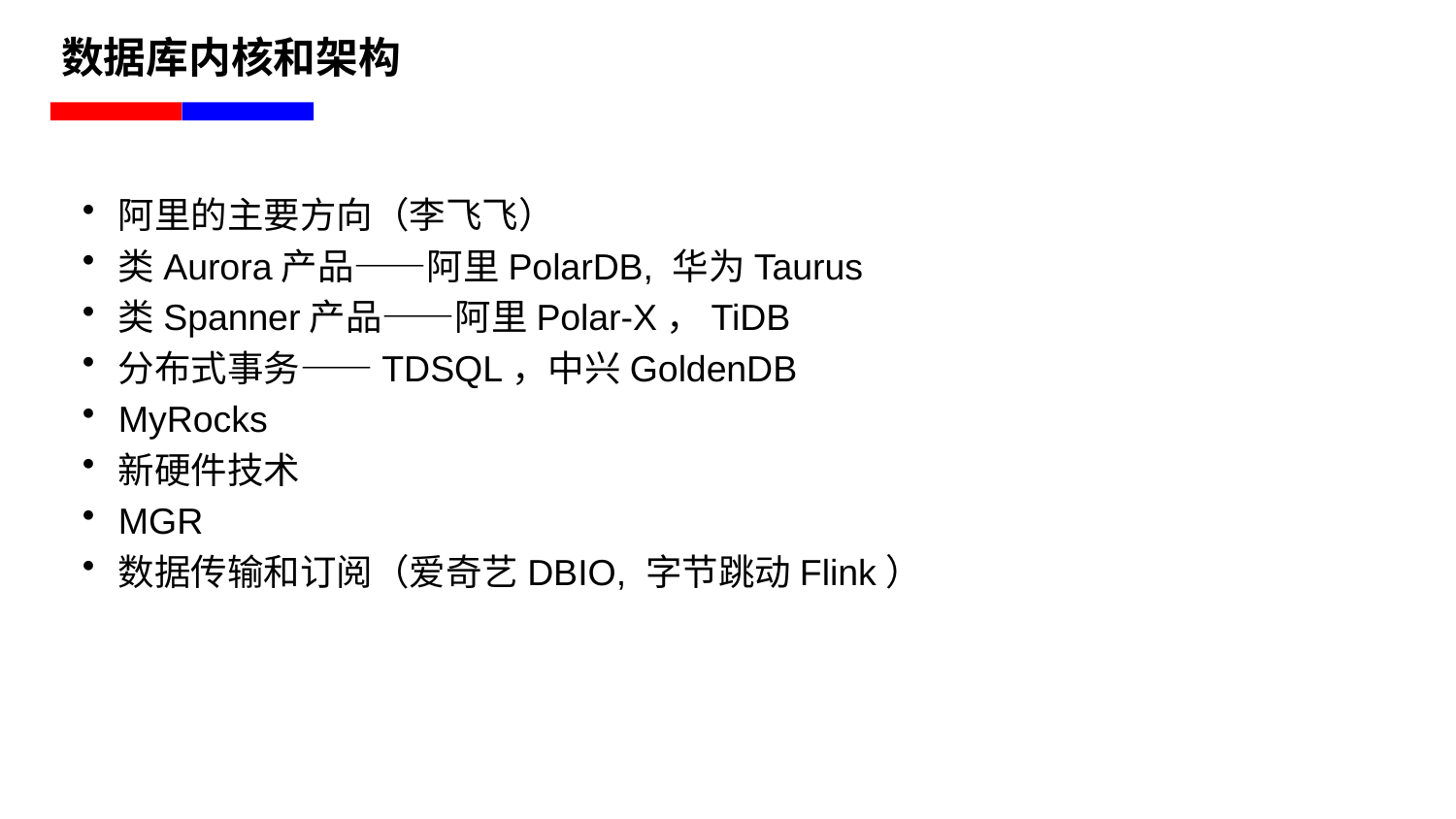

# 数据库内核和架构
阿里的主要方向（李飞飞）
类Aurora产品——阿里PolarDB, 华为Taurus
类Spanner产品——阿里Polar-X，TiDB
分布式事务——TDSQL，中兴GoldenDB
MyRocks
新硬件技术
MGR
数据传输和订阅（爱奇艺DBIO, 字节跳动Flink）